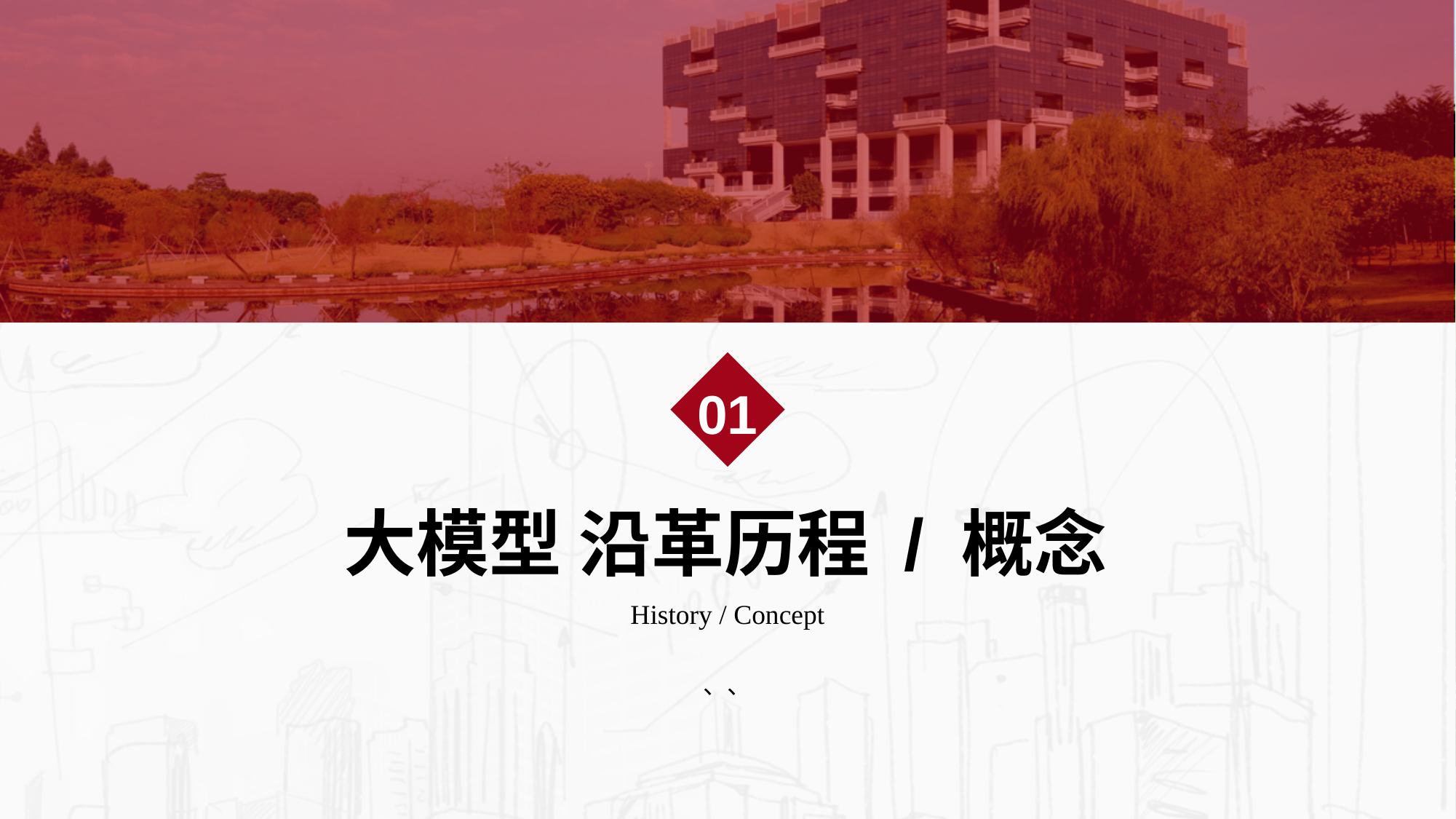

01
大模型 沿革历程 / 概念
History / Concept
、、